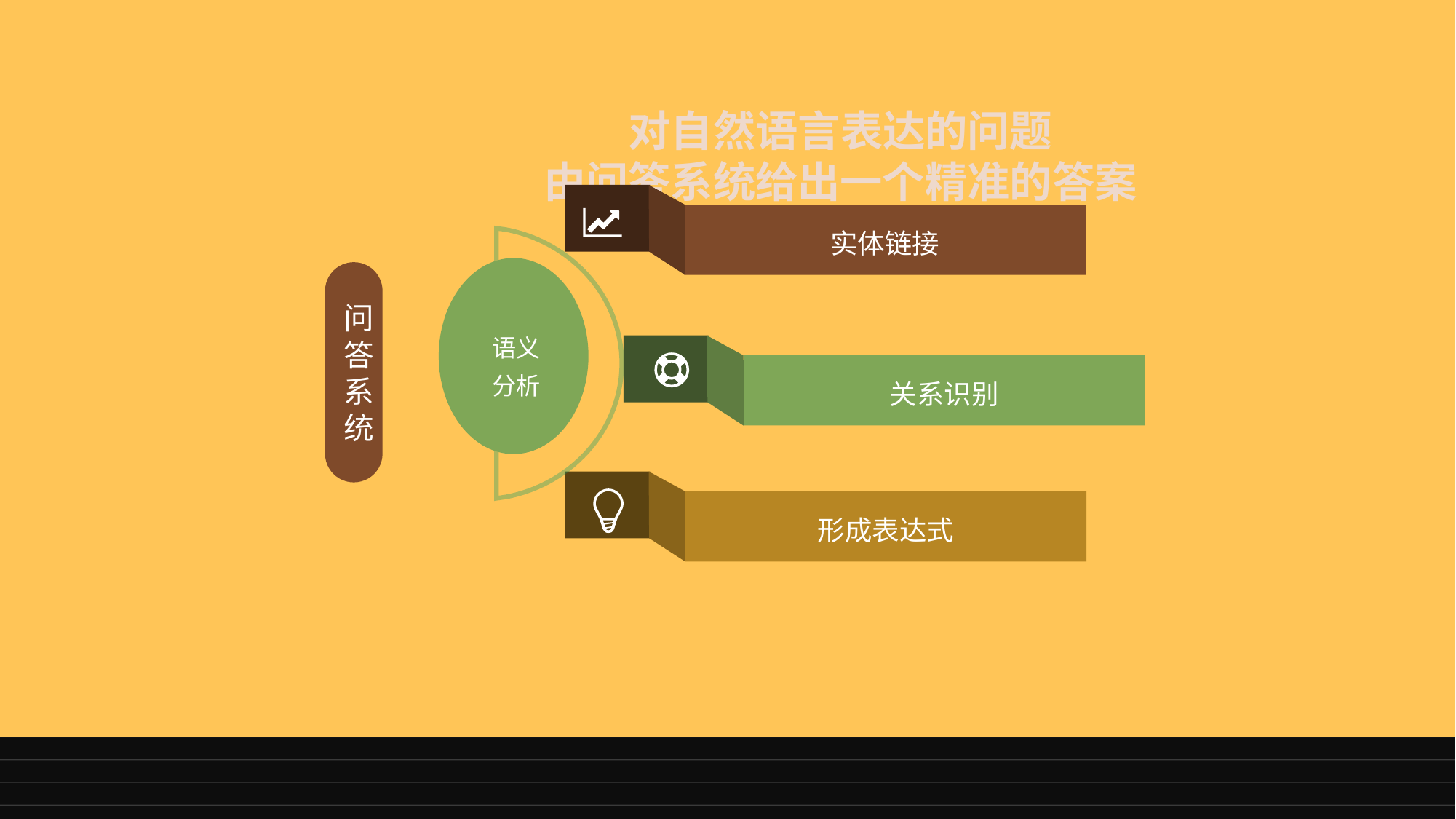

对自然语言表达的问题
由问答系统给出一个精准的答案

实体链接

语义分析
问答系统

关系识别

形成表达式